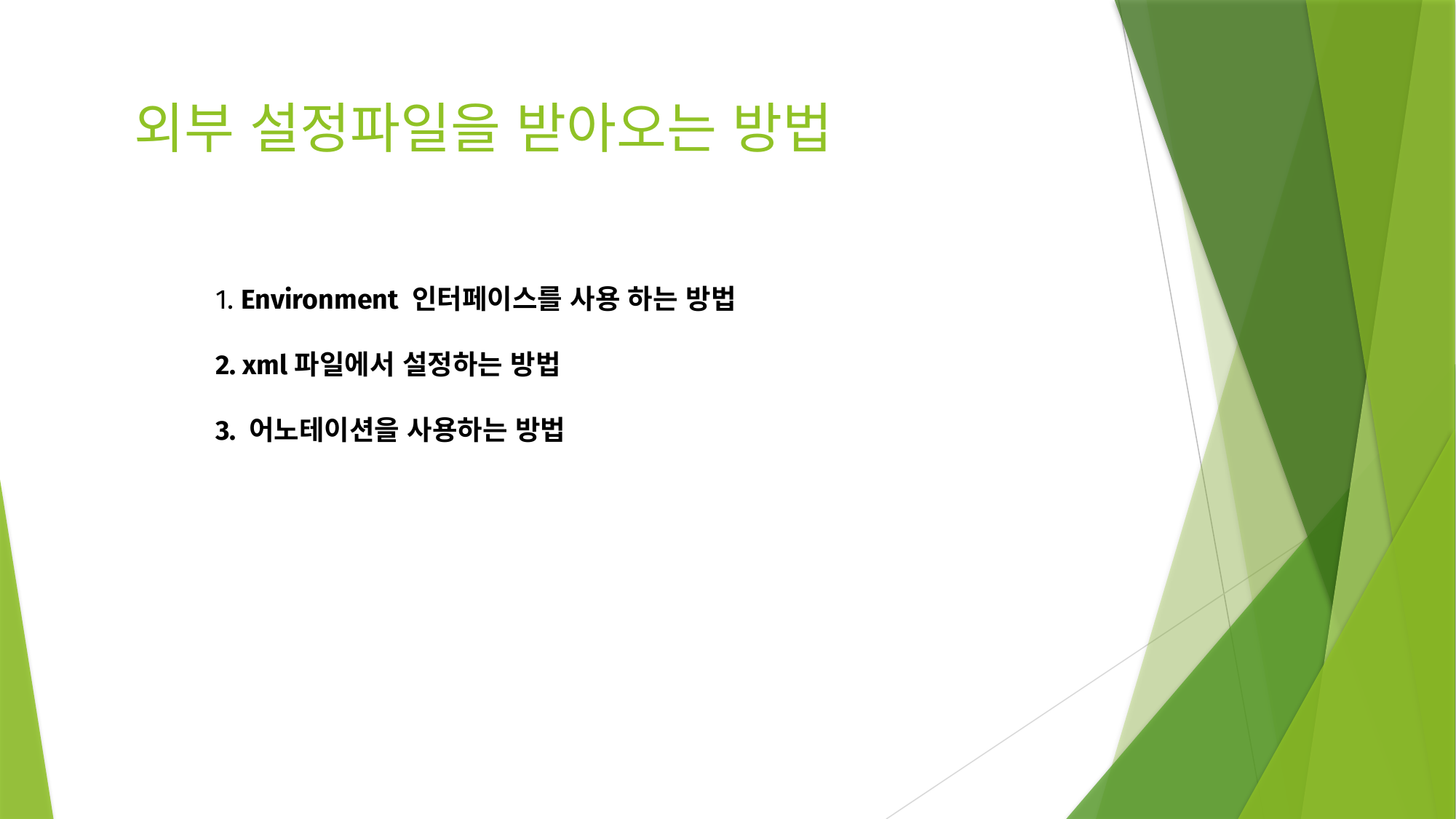

# 외부 설정파일을 받아오는 방법
1. Environment 인터페이스를 사용 하는 방법

2. xml파일에서 설정하는 방법

3. 어노테이션을 사용하는 방법